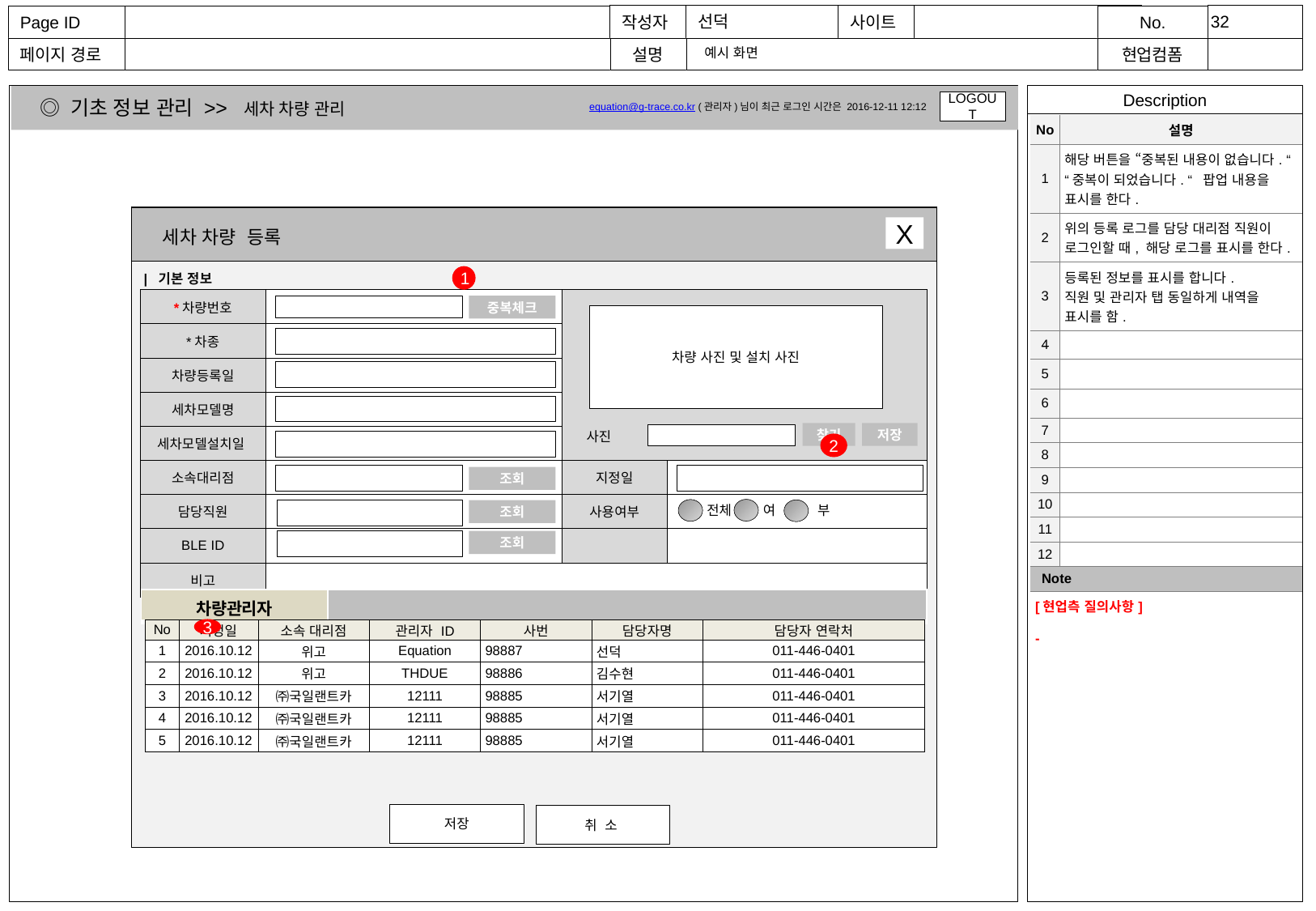

예시 화면

◎ 기초 정보 관리 >>  세차 차량 관리
LOGOUT
equation@g-trace.co.kr (관리자)님이 최근 로그인 시간은 2016-12-11 12:12

| No | 설명 |
| --- | --- |
| 1 | 해당 버튼을 “중복된 내용이 없습니다. “ “중복이 되었습니다. “ 팝업 내용을 표시를 한다. |
| 2 | 위의 등록 로그를 담당 대리점 직원이 로그인할 때, 해당 로그를 표시를 한다. |
| 3 | 등록된 정보를 표시를 합니다. 직원 및 관리자 탭 동일하게 내역을 표시를 함. |
| 4 |  |
| 5 |  |
| 6 |  |
| 7 |  |
| 8 |  |
| 9 |  |
| 10 |  |
| 11 |  |
| 12 |  |
| Note |  |
| [현업측 질의사항] - |  |

X
세차 차량  등록
|  기본 정보
1
| \*차량번호 |  |  |  |
| --- | --- | --- | --- |
| \*차종 |  |  |  |
| 차량등록일 |  |  |  |
| 세차모델명 |  |  |  |
| 세차모델설치일 |  |  |  |
| 소속대리점 |  | 지정일 |  |
| 담당직원 |  | 사용여부 |  |
| BLE ID |  |  |  |
| 비고 |  |  |  |
중복체크

차량 사진 및 설치 사진

사진
찾기
저장

2

조회
전체

여

부

조회

조회
| 차량관리자 |  |
| --- | --- |
3
| No | 지정일 | 소속 대리점 | 관리자 ID | 사번 | 담당자명 | 담당자 연락처 |
| --- | --- | --- | --- | --- | --- | --- |
| 1 | 2016.10.12 | 위고 | Equation | 98887 | 선덕 | 011-446-0401 |
| 2 | 2016.10.12 | 위고 | THDUE | 98886 | 김수현 | 011-446-0401 |
| 3 | 2016.10.12 | ㈜국일랜트카 | 12111 | 98885 | 서기열 | 011-446-0401 |
| 4 | 2016.10.12 | ㈜국일랜트카 | 12111 | 98885 | 서기열 | 011-446-0401 |
| 5 | 2016.10.12 | ㈜국일랜트카 | 12111 | 98885 | 서기열 | 011-446-0401 |
저장
취  소